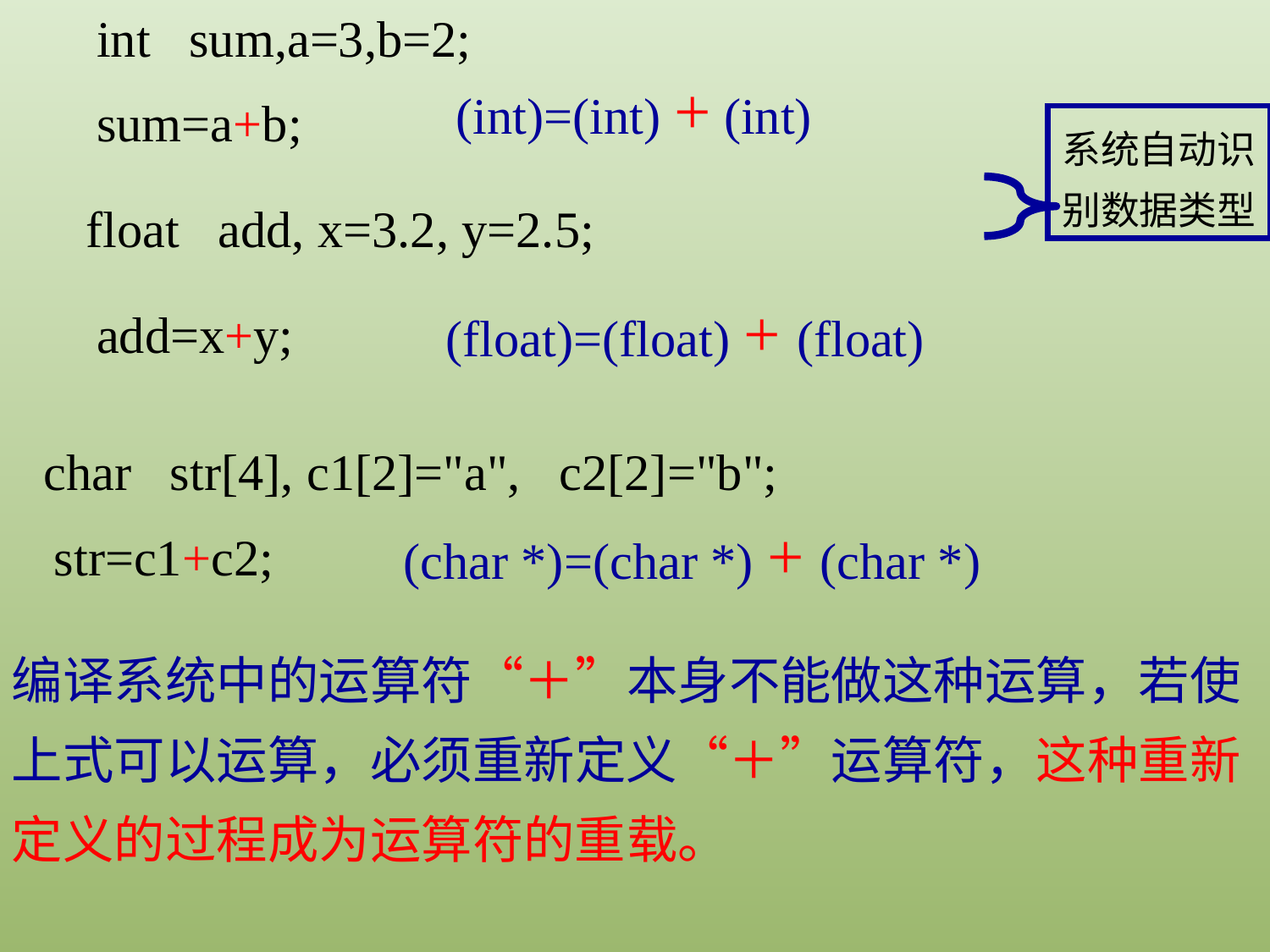

int   sum,a=3,b=2;
(int)=(int) + (int)
sum=a+b;
系统自动识别数据类型

float   add, x=3.2, y=2.5;
(float)=(float) + (float)
add=x+y;
char   str[4], c1[2]="a",   c2[2]="b";
(char *)=(char *) + (char *)
str=c1+c2;
编译系统中的运算符“＋”本身不能做这种运算，若使上式可以运算，必须重新定义“＋”运算符，这种重新定义的过程成为运算符的重载。
839